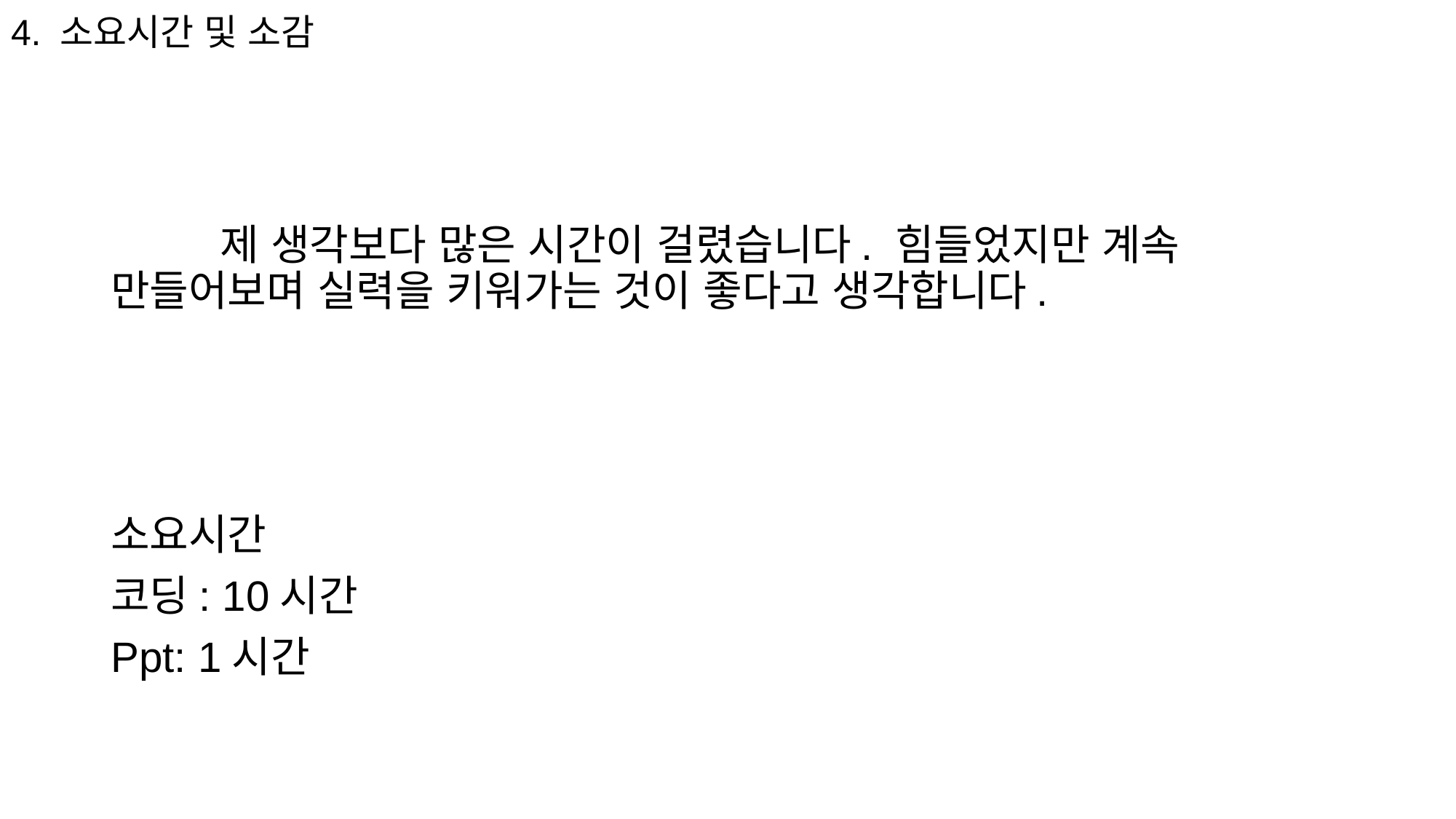

# 4. 소요시간 및 소감
	제 생각보다 많은 시간이 걸렸습니다. 힘들었지만 계속 만들어보며 실력을 키워가는 것이 좋다고 생각합니다.

소요시간
코딩: 10시간
Ppt: 1시간